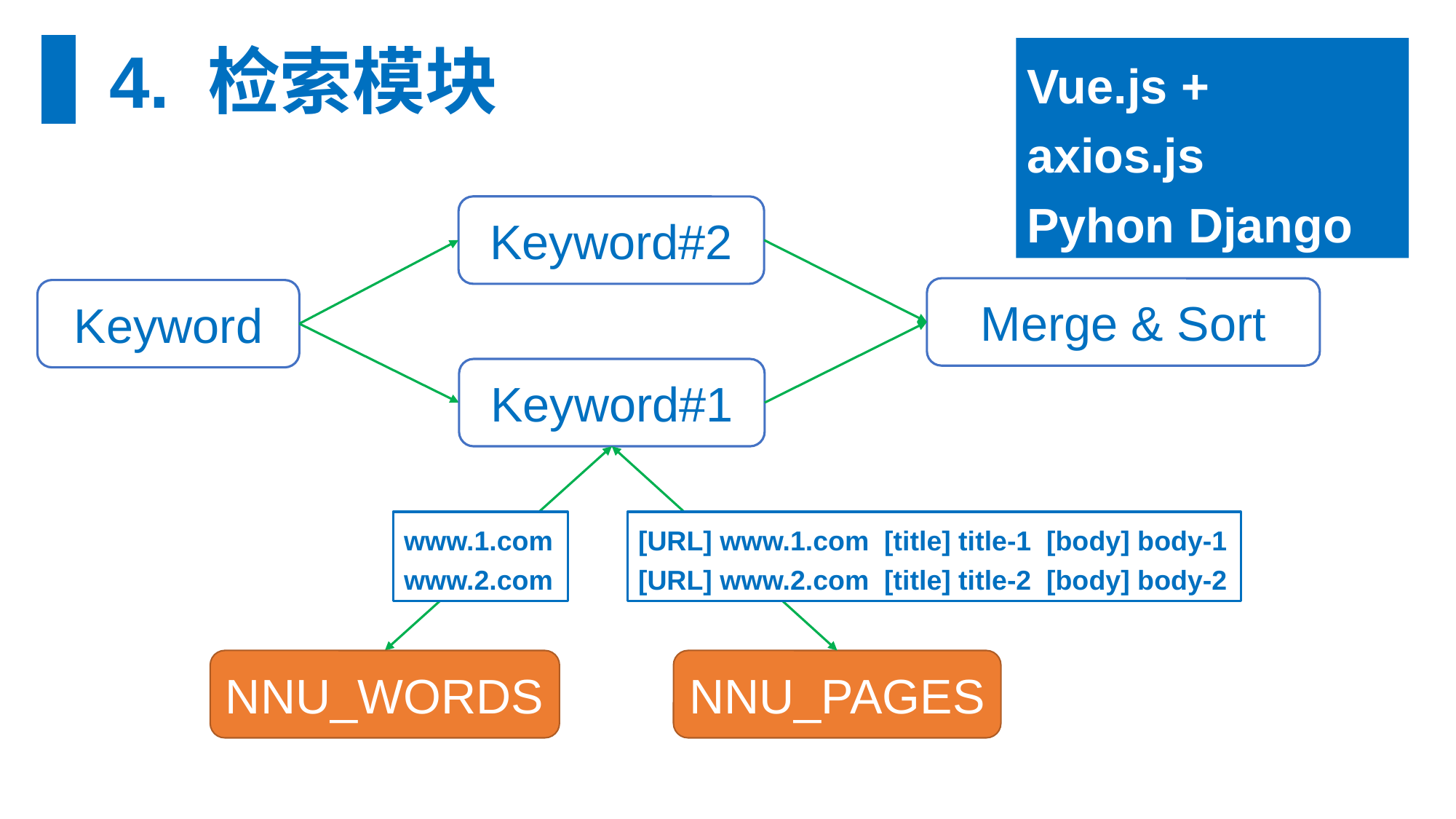

4. 检索模块

Vue.js + axios.js
Pyhon Django
Keyword#2
Merge & Sort
Keyword
Keyword#1
www.1.com
www.2.com
[URL] www.1.com  [title] title-1  [body] body-1
[URL] www.2.com  [title] title-2  [body] body-2
NNU_WORDS
NNU_PAGES